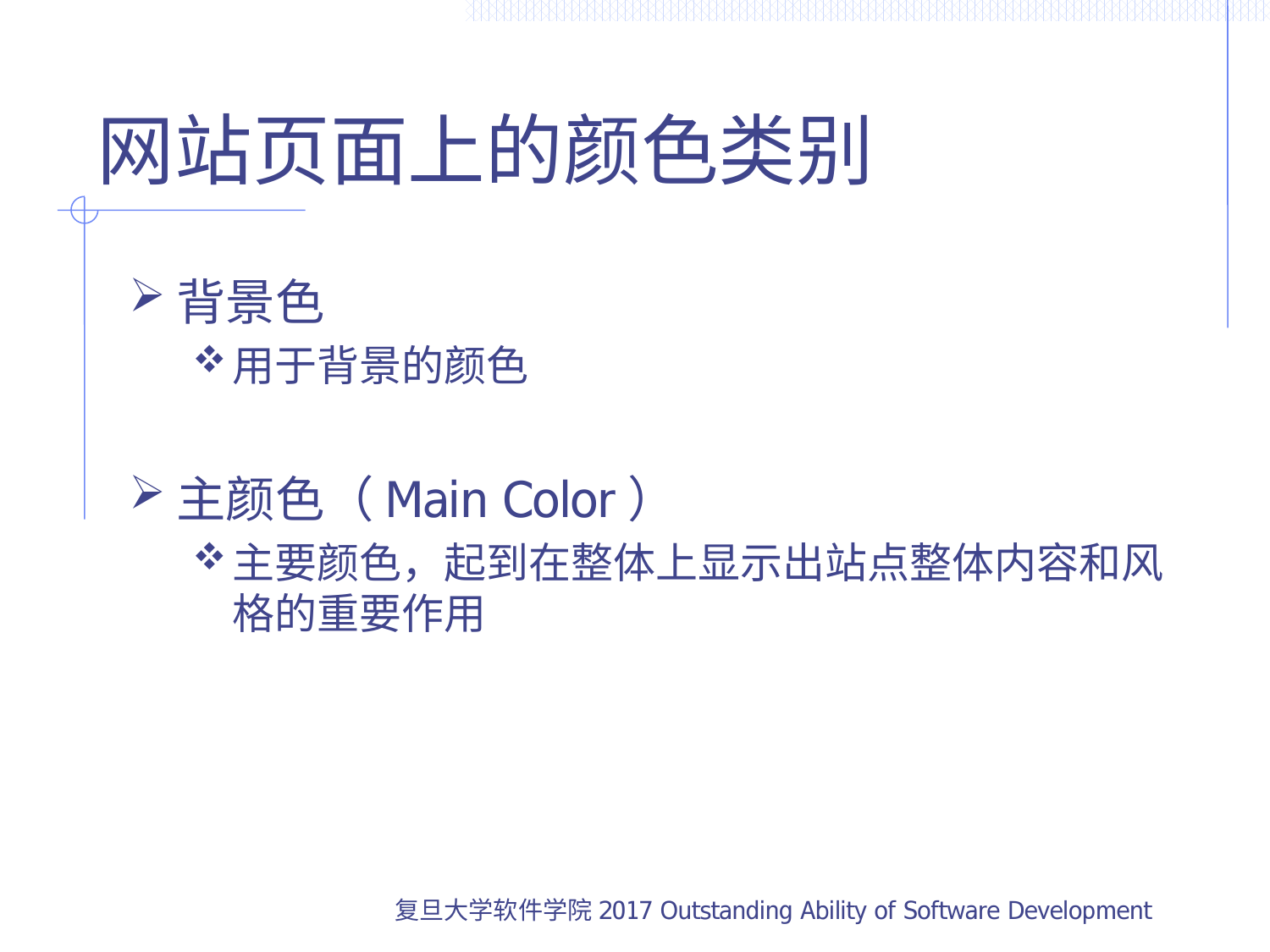

# 网站页面上的颜色类别
背景色
用于背景的颜色

主颜色（Main Color）
主要颜色，起到在整体上显示出站点整体内容和风格的重要作用